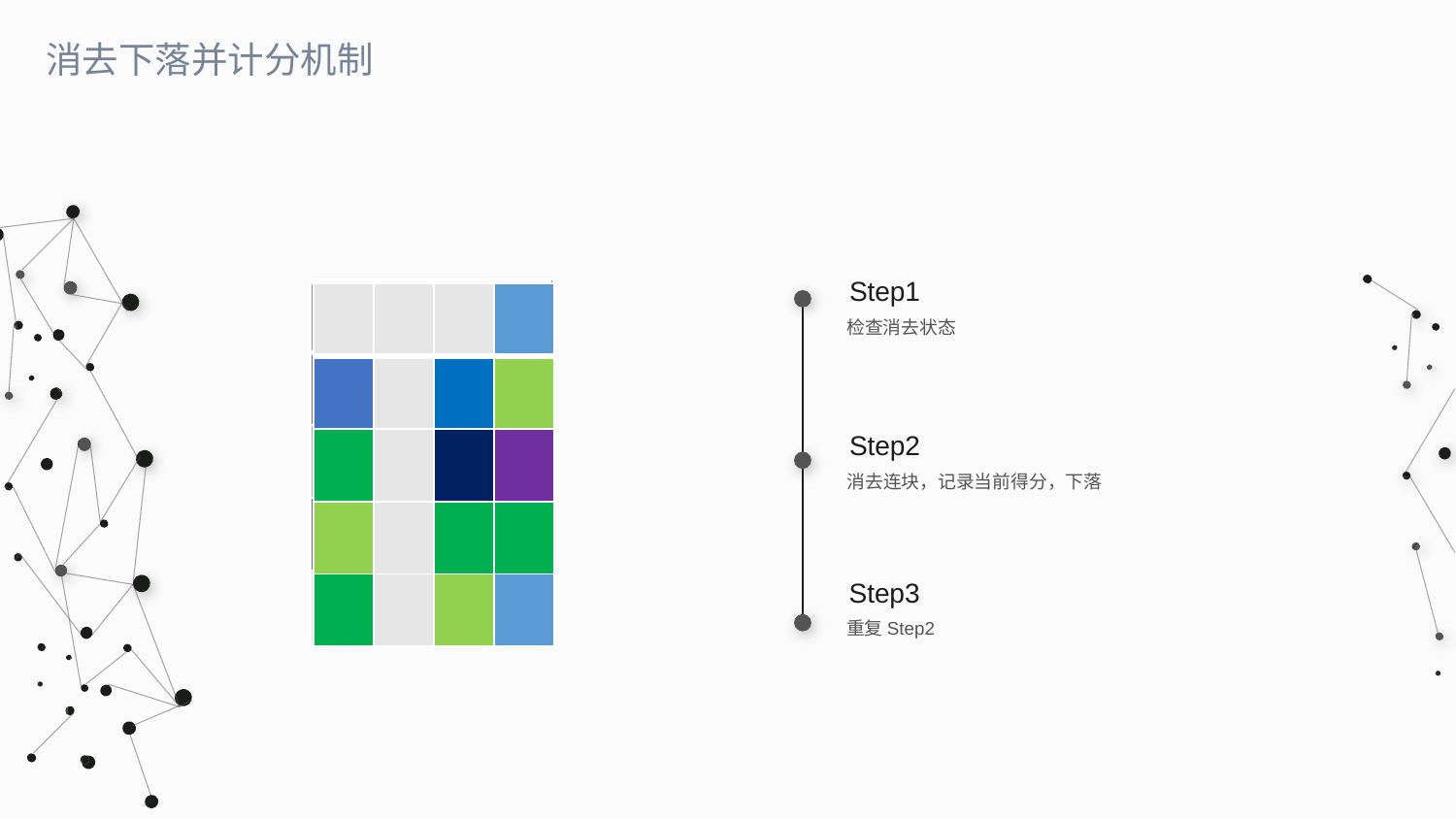

消去下落并计分机制

Step1

|  |  |  |  |
| --- | --- | --- | --- |
|  |  |  |  |
|  |  |  |  |
|  |  |  |  |
|  |  |  |  |
|  |  |  |  |
| --- | --- | --- | --- |
|  |  |  |  |
|  |  |  |  |
|  |  |  |  |
|  |  |  |  |

|  |  |  |  |
| --- | --- | --- | --- |
|  |  |  |  |
|  |  |  |  |
|  |  |  |  |
|  |  |  |  |
|  |  |  |  |
| --- | --- | --- | --- |
|  |  |  |  |
|  |  |  |  |
|  |  |  |  |
|  |  |  |  |
|  |  |  |  |
| --- | --- | --- | --- |
|  |  |  |  |
|  |  |  |  |
|  |  |  |  |
|  |  |  |  |
|  |  |  |  |
| --- | --- | --- | --- |
|  |  |  |  |
|  |  |  |  |
|  |  |  |  |
|  |  |  |  |

检查消去状态

Step2

消去连块，记录当前得分，下落

Step3

重复Step2